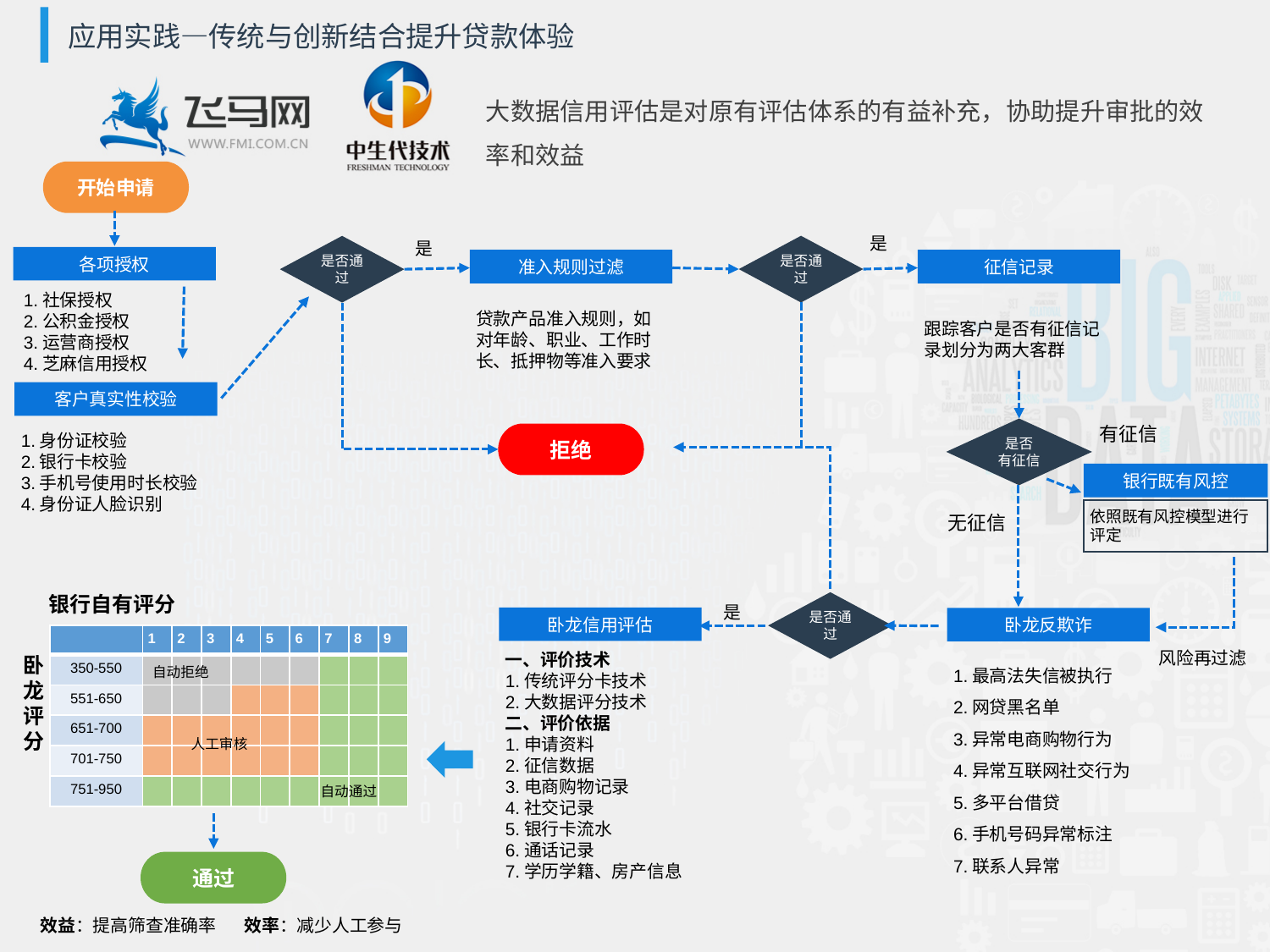

应用实践—传统与创新结合提升贷款体验
大数据信用评估是对原有评估体系的有益补充，协助提升审批的效率和效益

开始申请

是
是

是否通过

是否通过
各项授权
准入规则过滤
征信记录

1.社保授权
2.公积金授权
3.运营商授权
4.芝麻信用授权

贷款产品准入规则，如对年龄、职业、工作时长、抵押物等准入要求

跟踪客户是否有征信记录划分为两大客群

客户真实性校验
有征信
1.身份证校验
2.银行卡校验
3.手机号使用时长校验
4.身份证人脸识别

是否
有征信

拒绝

银行既有风控

依照既有风控模型进行评定

无征信

银行自有评分

是否通过
是
卧龙信用评估
卧龙反欺诈
一、评价技术
1.传统评分卡技术
2.大数据评分技术
二、评价依据
1.申请资料
2.征信数据
3.电商购物记录
4.社交记录
5.银行卡流水
6.通话记录
7.学历学籍、房产信息
|  | 1 | 2 | 3 | 4 | 5 | 6 | 7 | 8 | 9 |
| --- | --- | --- | --- | --- | --- | --- | --- | --- | --- |
| 350-550 |  |  |  |  |  |  |  |  |  |
| 551-650 |  |  |  |  |  |  |  |  |  |
| 651-700 |  |  |  |  |  |  |  |  |  |
| 701-750 |  |  |  |  |  |  |  |  |  |
| 751-950 |  |  |  |  |  |  |  |  |  |

1.最高法失信被执行
2.网贷黑名单
3.异常电商购物行为
4.异常互联网社交行为
5.多平台借贷
6.手机号码异常标注
7.联系人异常
风险再过滤
卧
龙
评
分
自动拒绝
人工审核

自动通过

通过
效益：提高筛查准确率       效率：减少人工参与